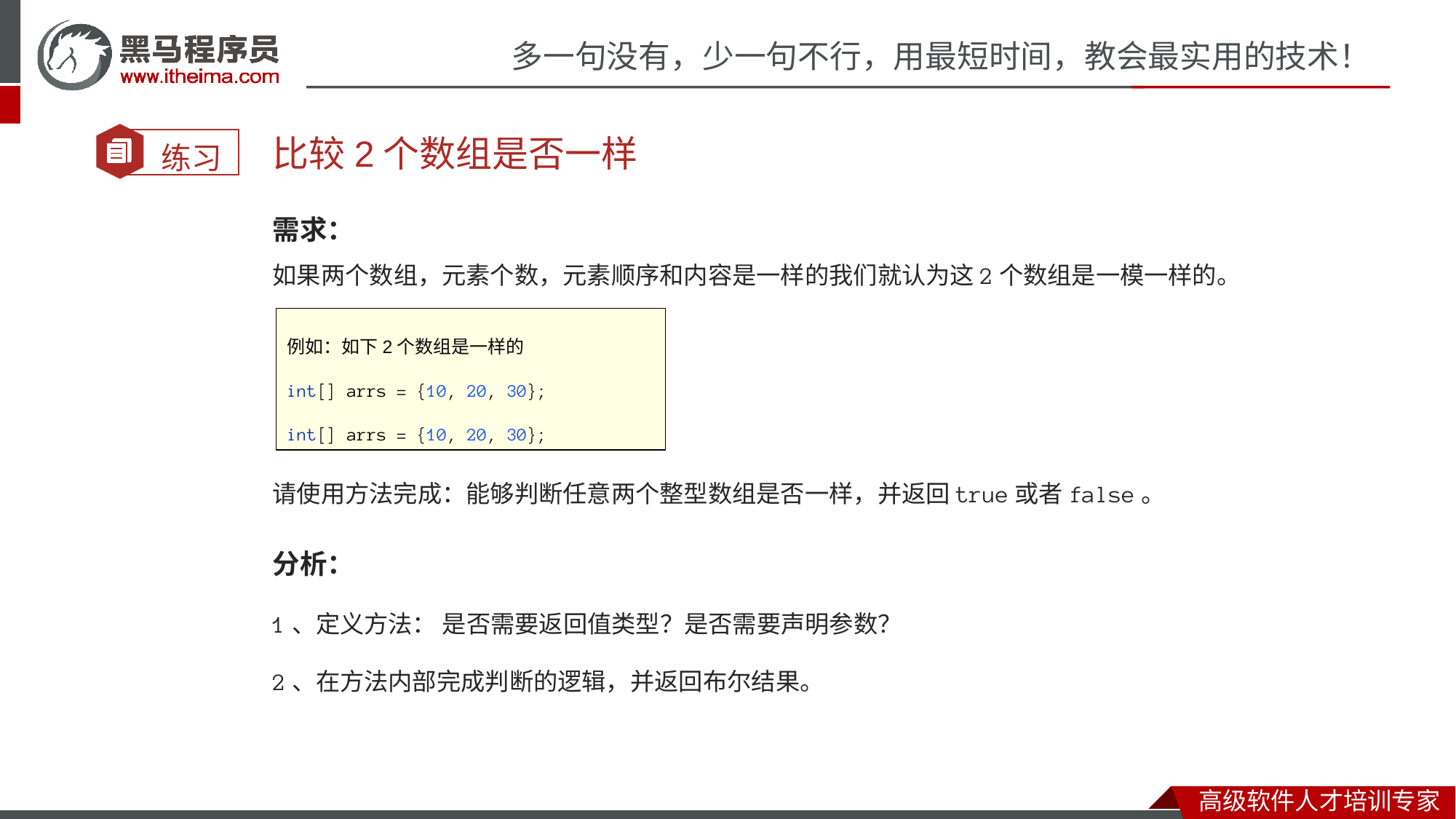

比较2个数组是否一样
需求：
如果两个数组，元素个数，元素顺序和内容是一样的我们就认为这2个数组是一模一样的。

请使用方法完成：能够判断任意两个整型数组是否一样，并返回true或者false。

例如：如下2个数组是一样的
int[] arrs = {10, 20, 30};
int[] arrs = {10, 20, 30};
分析：
1、定义方法： 是否需要返回值类型？是否需要声明参数？
2、在方法内部完成判断的逻辑，并返回布尔结果。